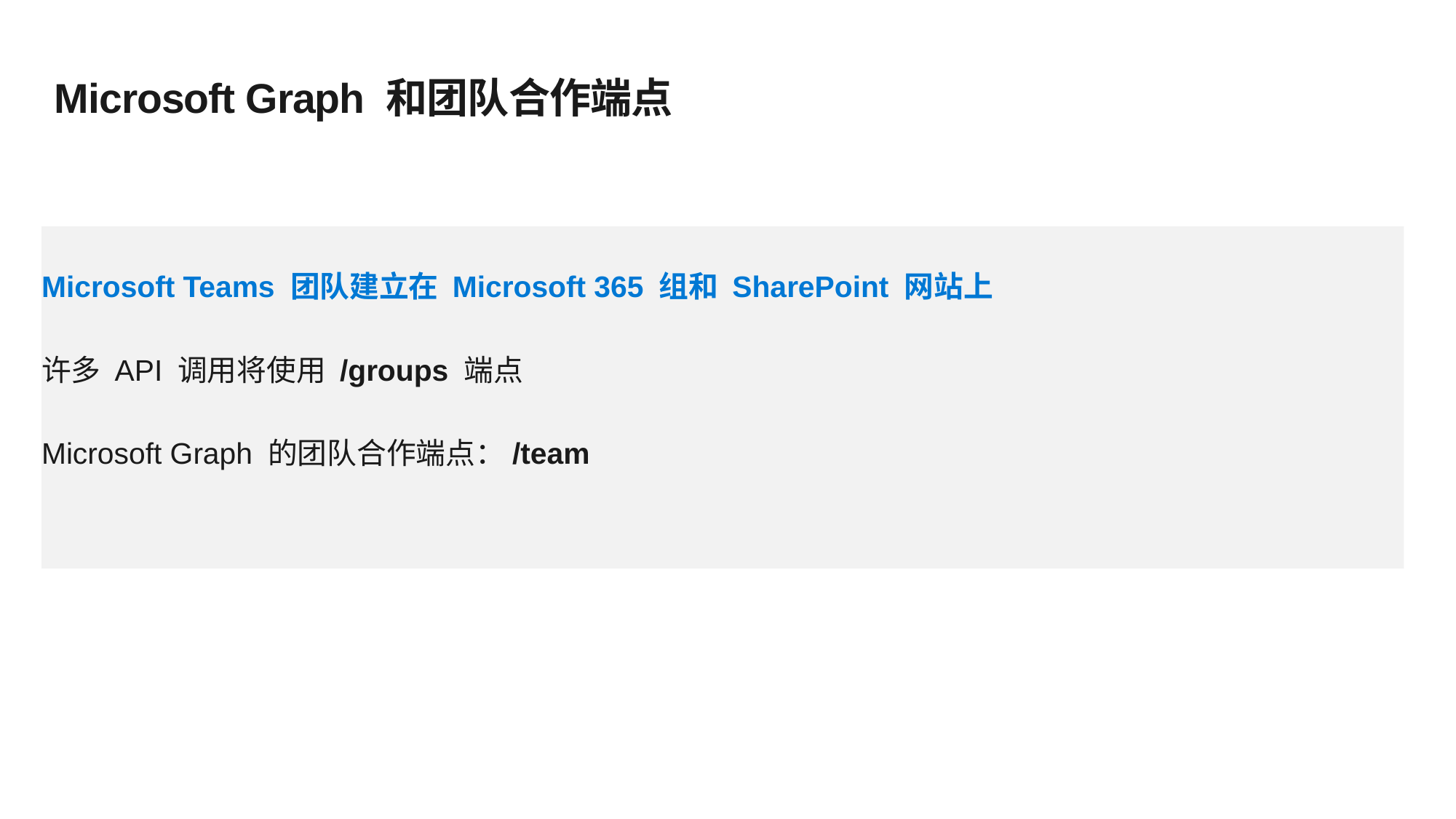

# Microsoft Graph 和团队合作端点

Microsoft Teams 团队建立在 Microsoft 365 组和 SharePoint 网站上

许多 API 调用将使用 /groups 端点

Microsoft Graph 的团队合作端点：/team